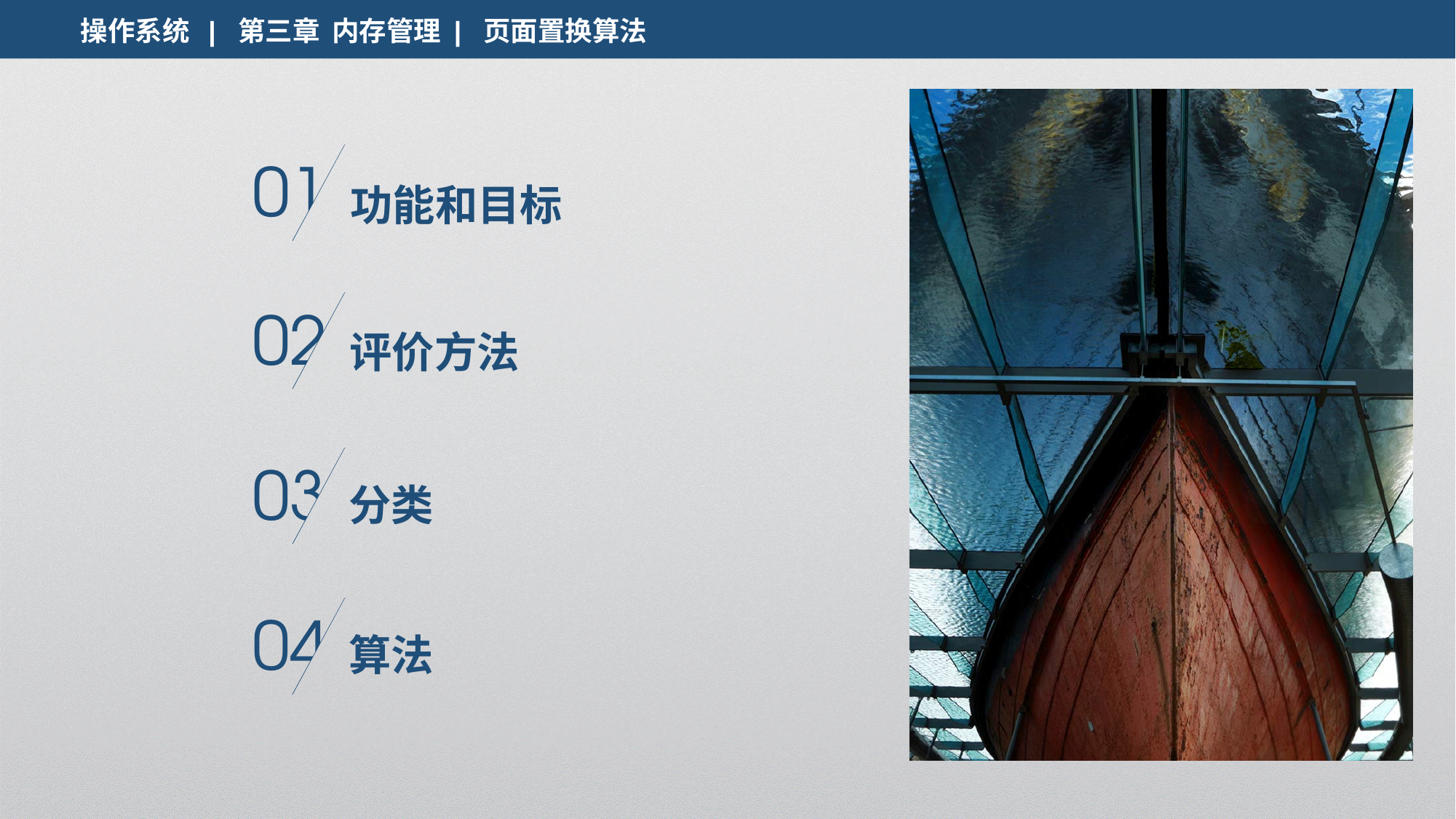

操作系统  |  第三章  内存管理 |  页面置换算法

01
功能和目标

02
评价方法

03
分类

04
算法